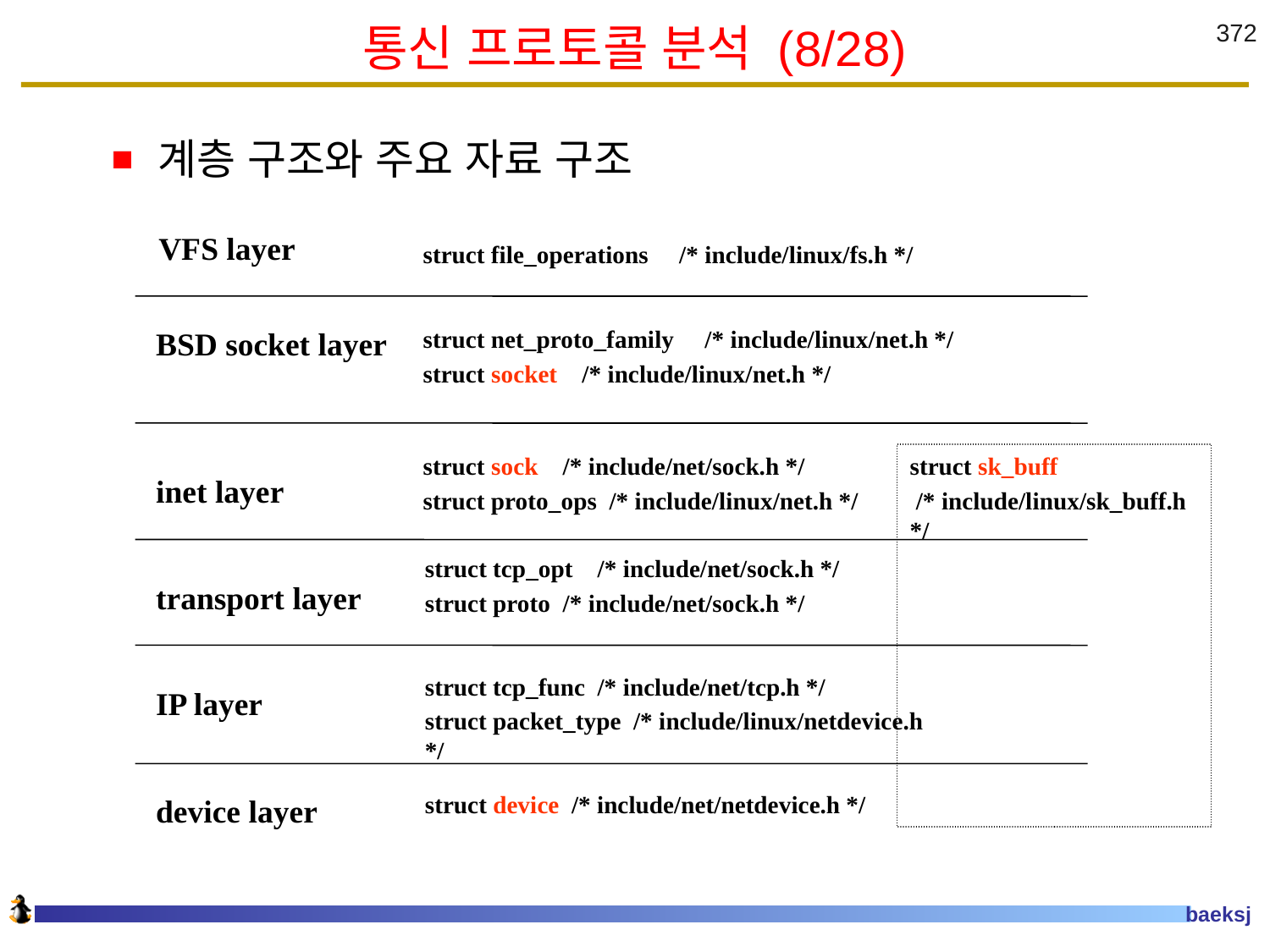

# 통신 프로토콜 분석 (8/28)
372
계층 구조와 주요 자료 구조
VFS layer
struct file_operations     /* include/linux/fs.h */

 BSD socket layer
struct net_proto_family     /* include/linux/net.h */
struct socket    /* include/linux/net.h */

struct sock    /* include/net/sock.h */
struct proto_ops  /* include/linux/net.h */
struct sk_buff
 /* include/linux/sk_buff.h */

 inet layer

struct tcp_opt    /* include/net/sock.h */
struct proto  /* include/net/sock.h */
 transport layer

struct tcp_func  /* include/net/tcp.h */
struct packet_type  /* include/linux/netdevice.h */
 IP layer

struct device  /* include/net/netdevice.h */
 device layer